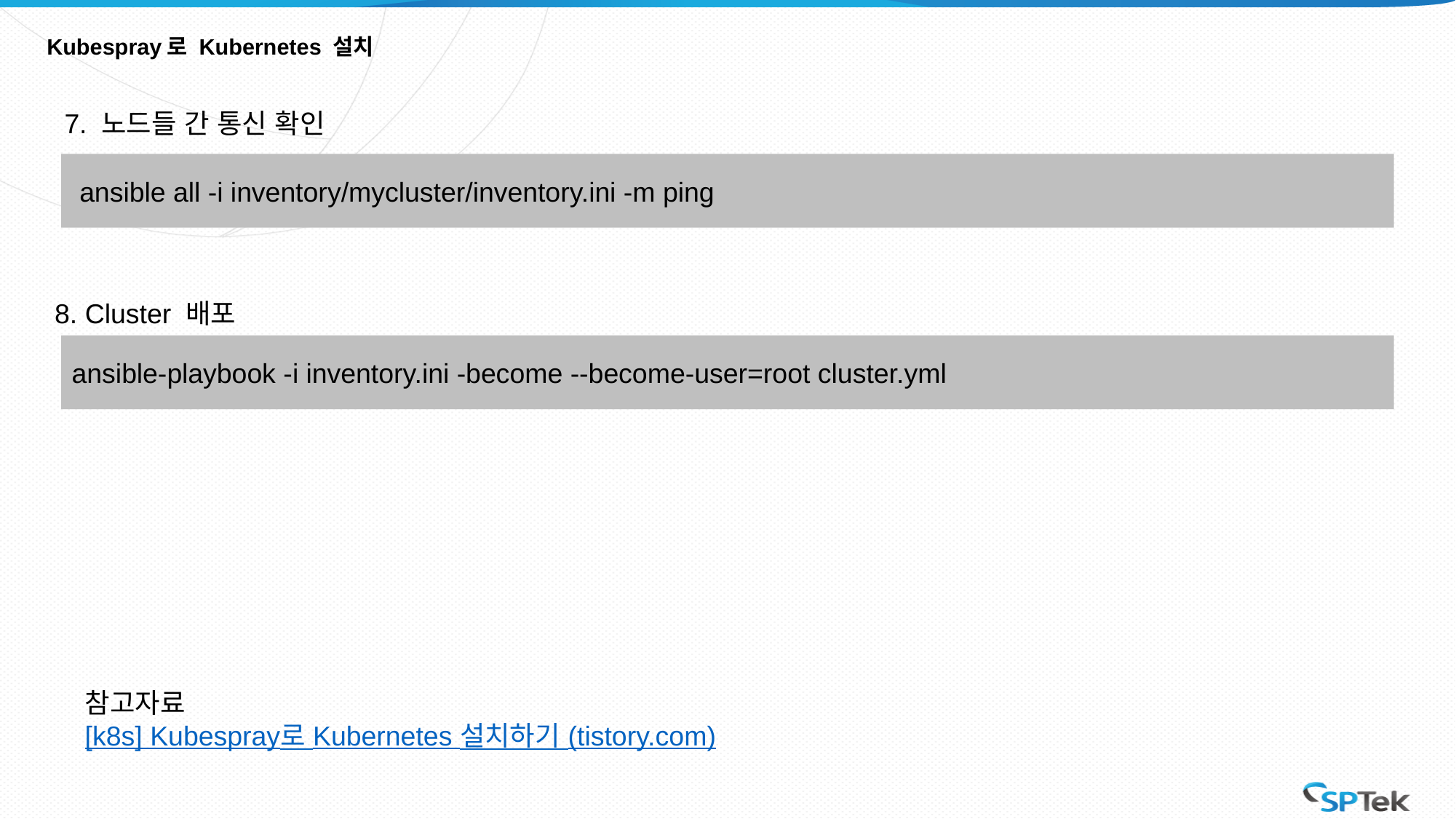

# Kubespray로 Kubernetes 설치
7. 노드들 간 통신 확인
 ansible all -i inventory/mycluster/inventory.ini -m ping
8. Cluster 배포
ansible-playbook -i inventory.ini -become --become-user=root cluster.yml
참고자료
[k8s] Kubespray로 Kubernetes 설치하기 (tistory.com)